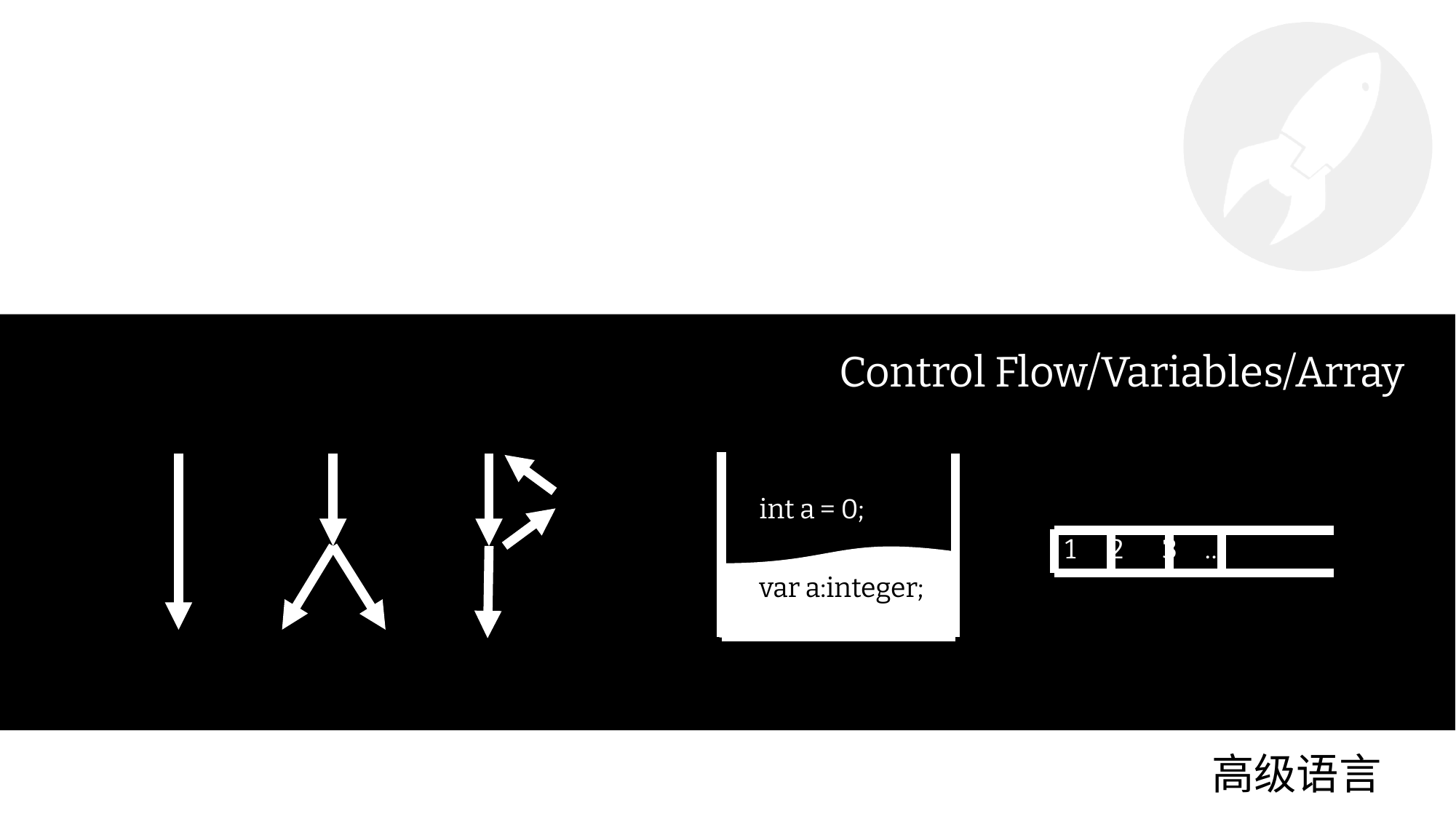

Control Flow/Variables/Array
int a = 0;

var a:integer;
1      2       3     …

高级语言